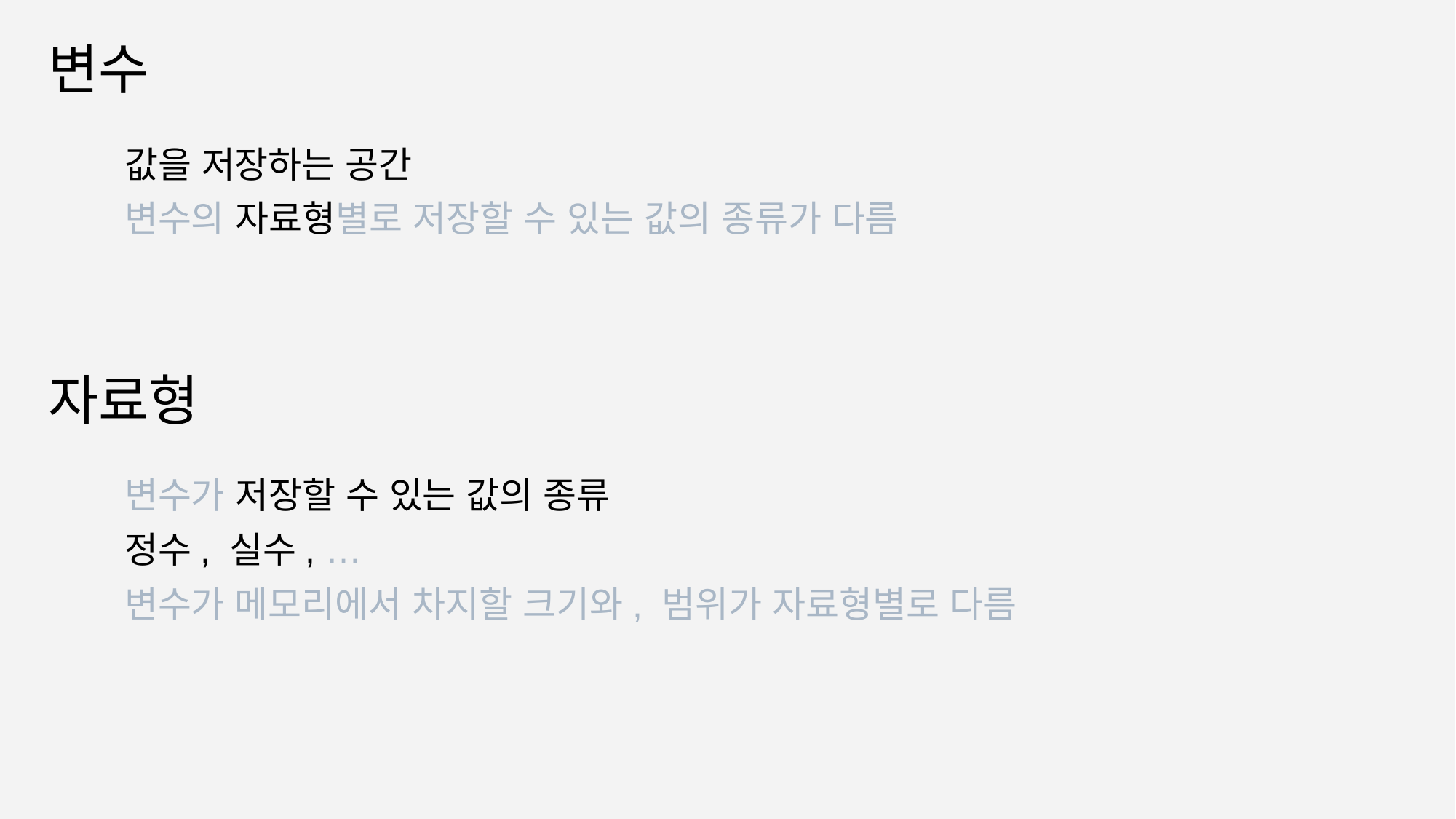

# 변수
값을 저장하는 공간
변수의 자료형별로 저장할 수 있는 값의 종류가 다름

자료형
변수가 저장할 수 있는 값의 종류
정수, 실수, …
변수가 메모리에서 차지할 크기와, 범위가 자료형별로 다름